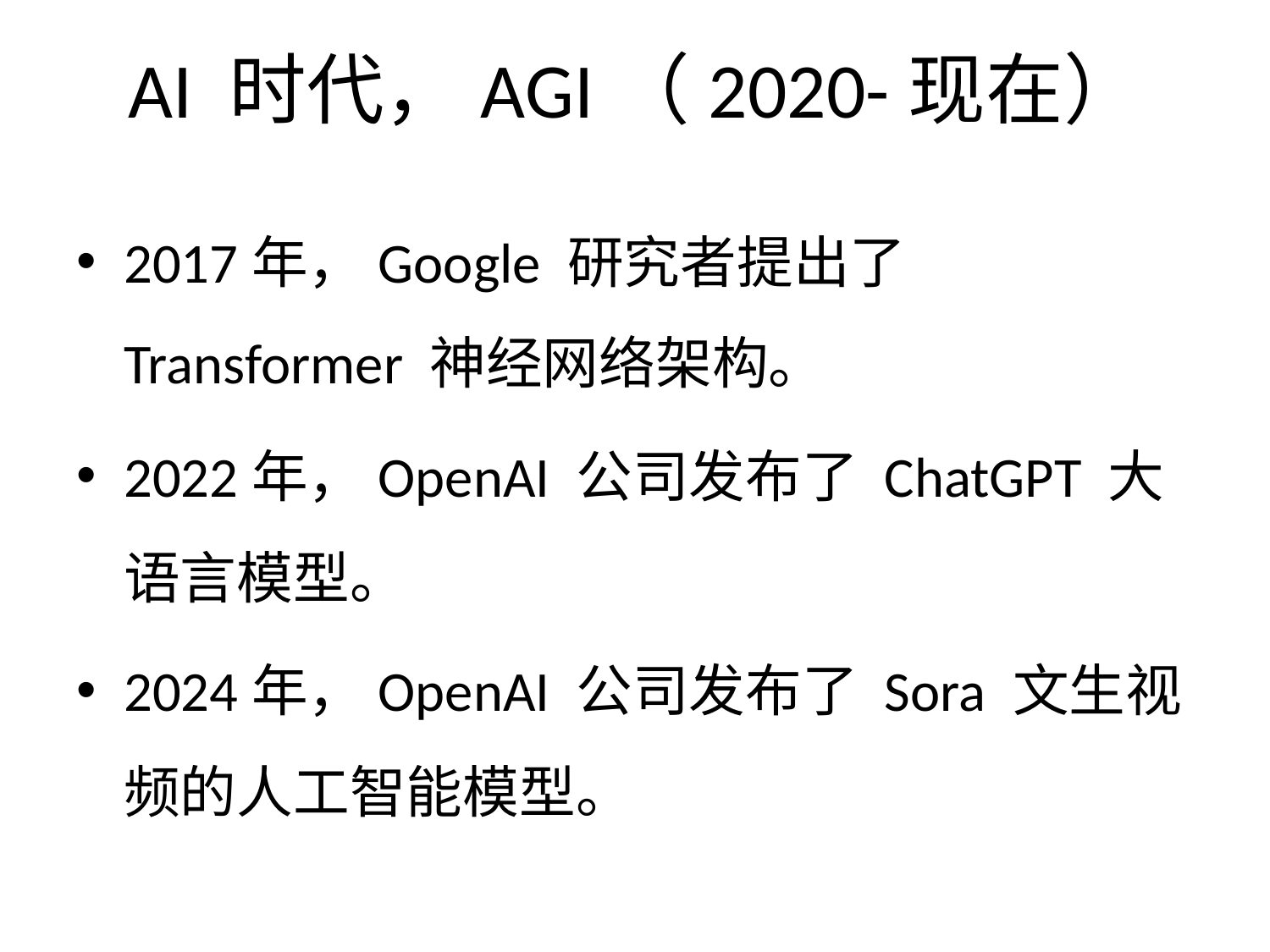

# AI 时代，AGI（2020-现在）
2017年，Google 研究者提出了 Transformer 神经网络架构。
2022年，OpenAI 公司发布了 ChatGPT 大语言模型。
2024年，OpenAI 公司发布了 Sora 文生视频的人工智能模型。